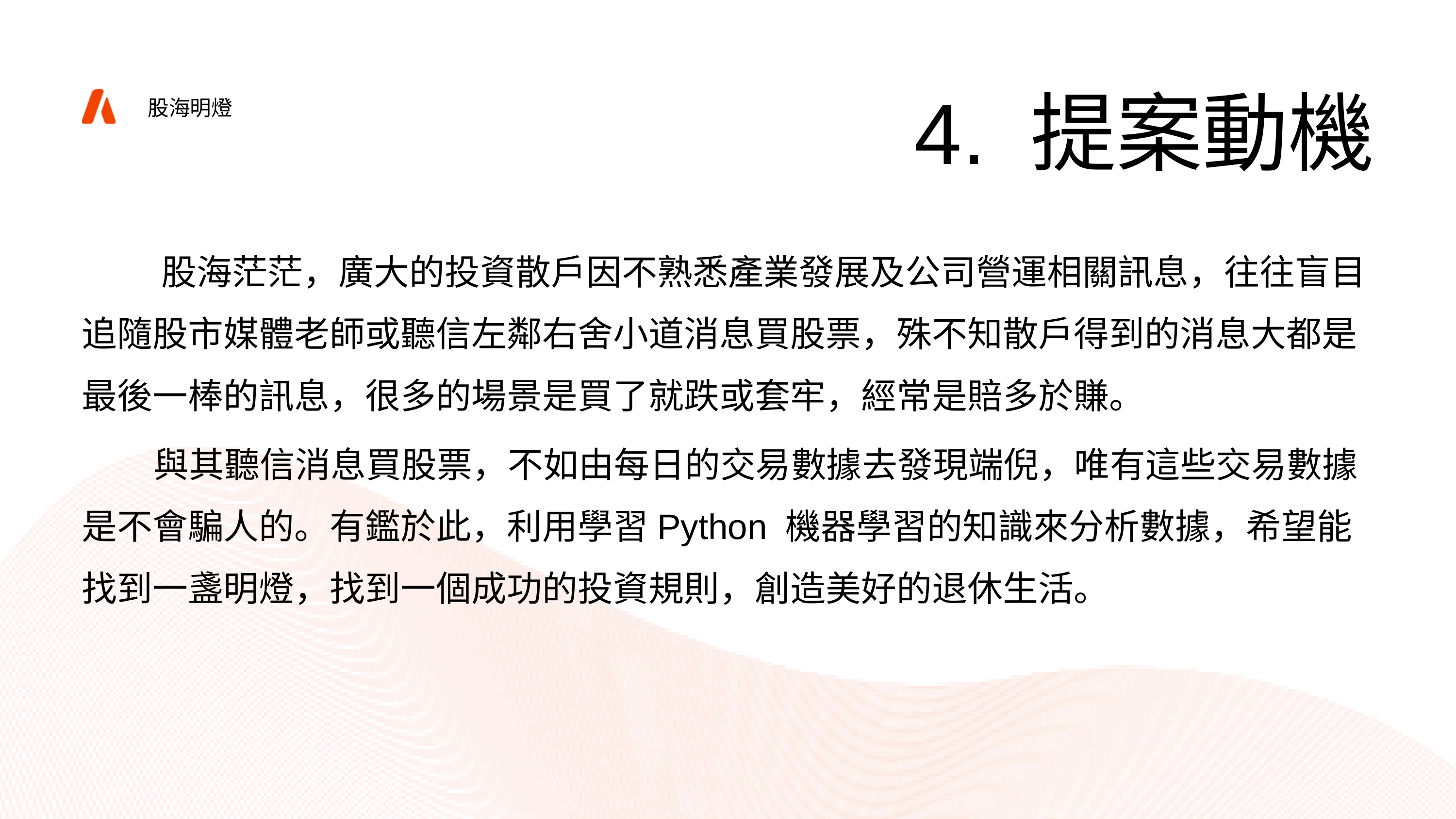

4. 提案動機

股海明燈
         股海茫茫，廣大的投資散戶因不熟悉產業發展及公司營運相關訊息，往往盲目追隨股市媒體老師或聽信左鄰右舍小道消息買股票，殊不知散戶得到的消息大都是最後一棒的訊息，很多的場景是買了就跌或套牢，經常是賠多於賺。
        與其聽信消息買股票，不如由每日的交易數據去發現端倪，唯有這些交易數據是不會騙人的。有鑑於此，利用學習Python 機器學習的知識來分析數據，希望能找到一盞明燈，找到一個成功的投資規則，創造美好的退休生活。